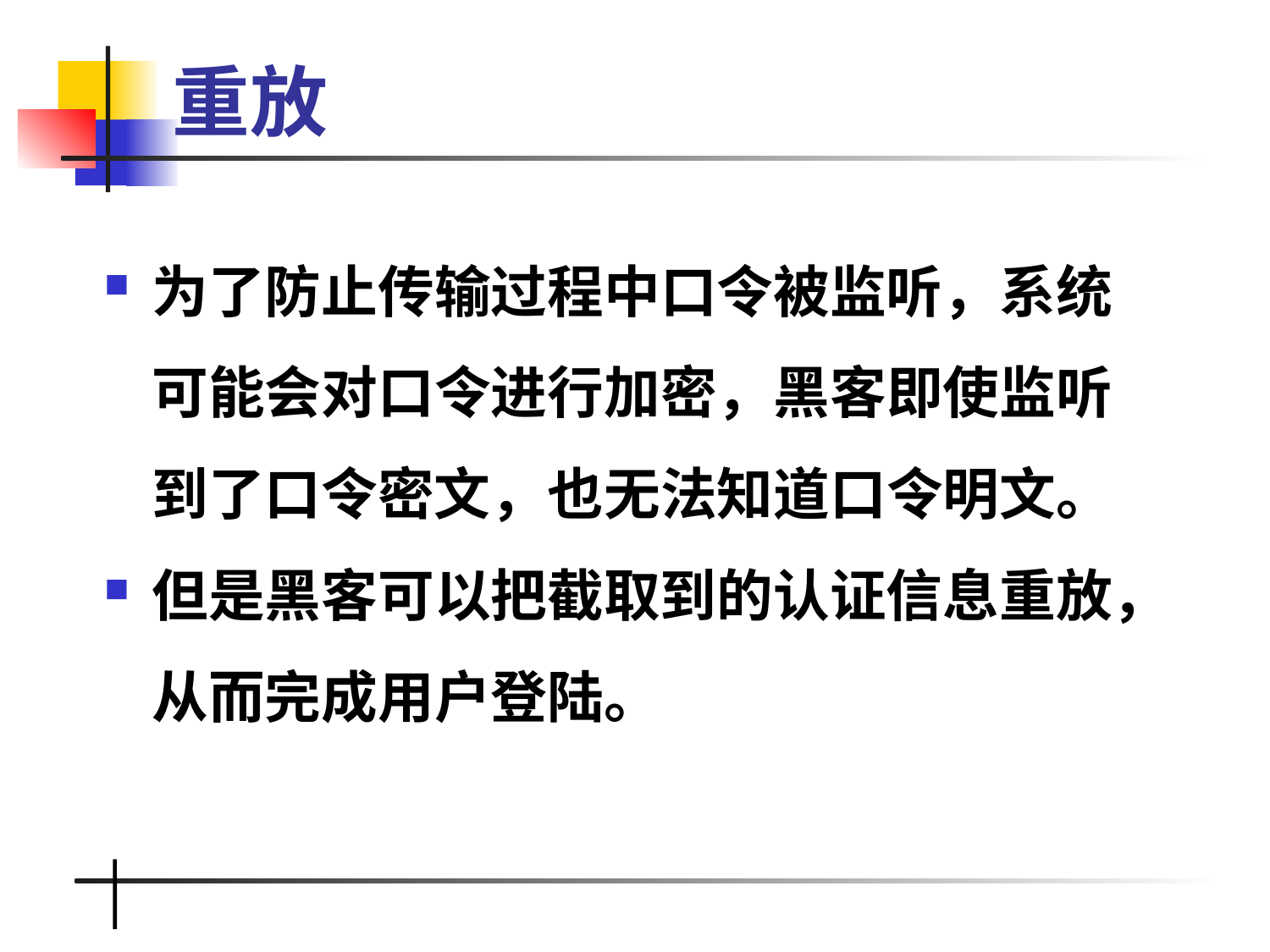

# 重放
为了防止传输过程中口令被监听，系统可能会对口令进行加密，黑客即使监听到了口令密文，也无法知道口令明文。
但是黑客可以把截取到的认证信息重放，从而完成用户登陆。